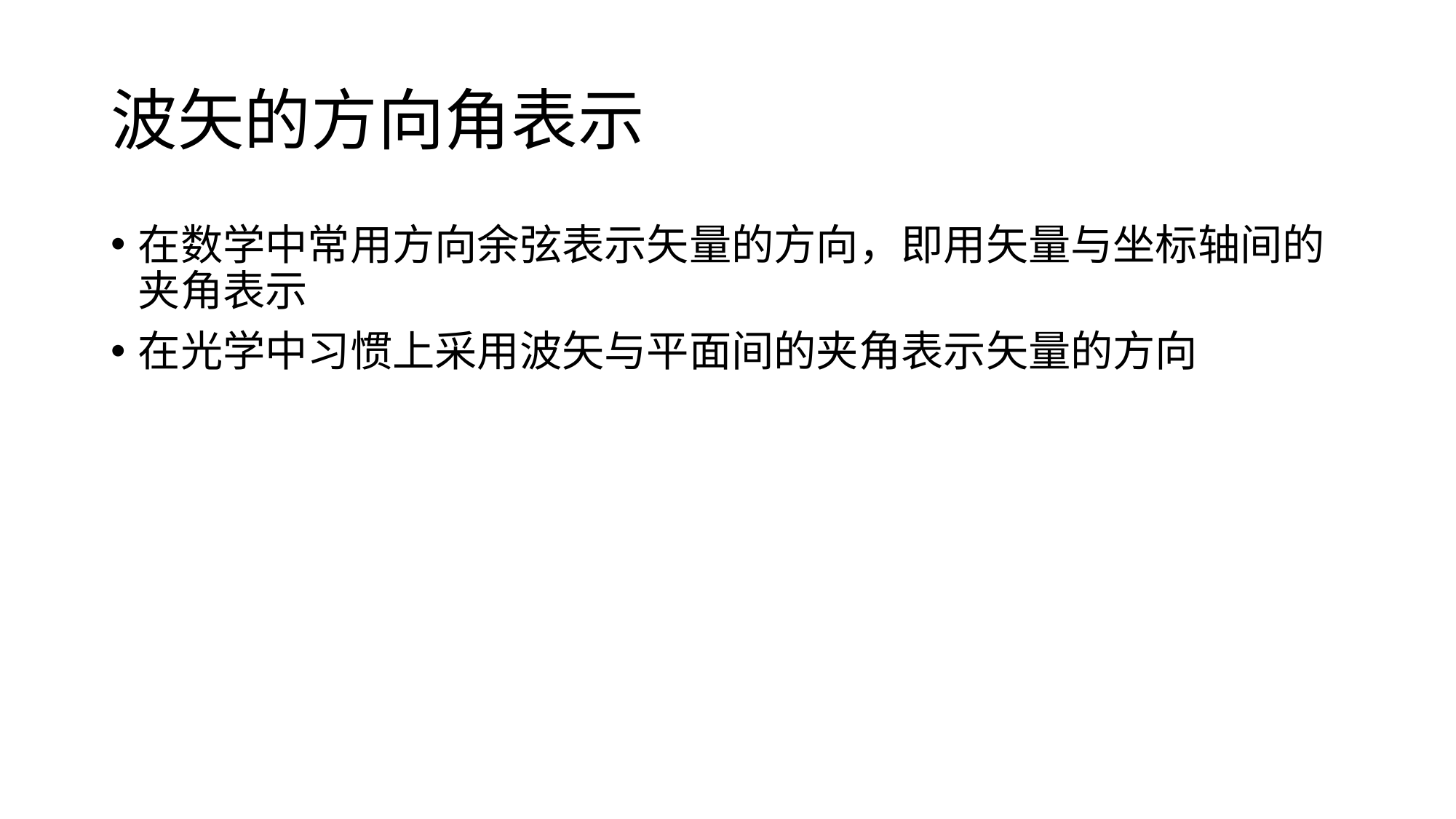

# 波矢的方向角表示
在数学中常用方向余弦表示矢量的方向，即用矢量与坐标轴间的夹角表示
在光学中习惯上采用波矢与平面间的夹角表示矢量的方向